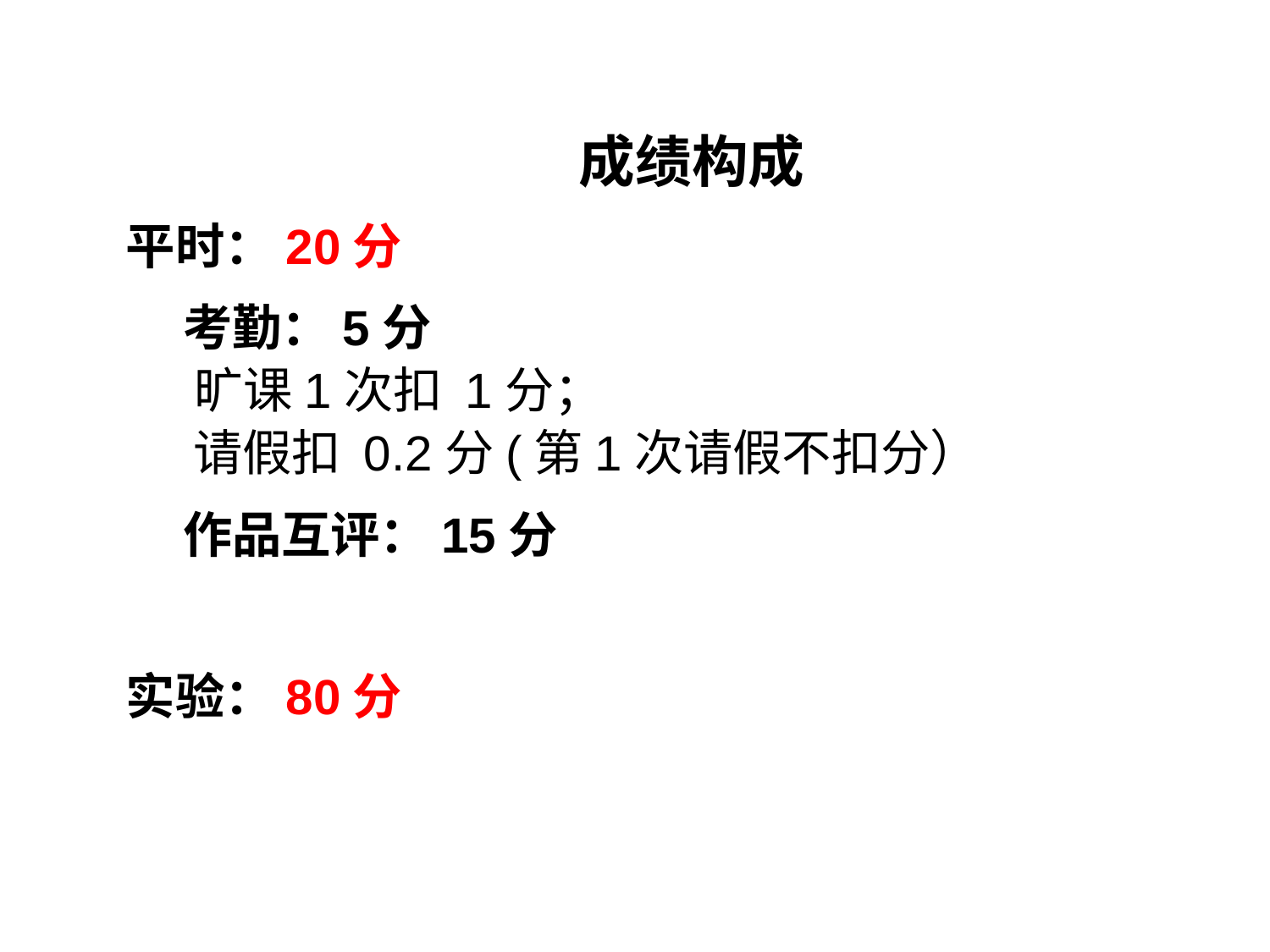

成绩构成
平时：20分
    考勤：5分
     旷课1次扣 1分；
     请假扣 0.2分(第1次请假不扣分）
    作品互评：15分

实验：80分